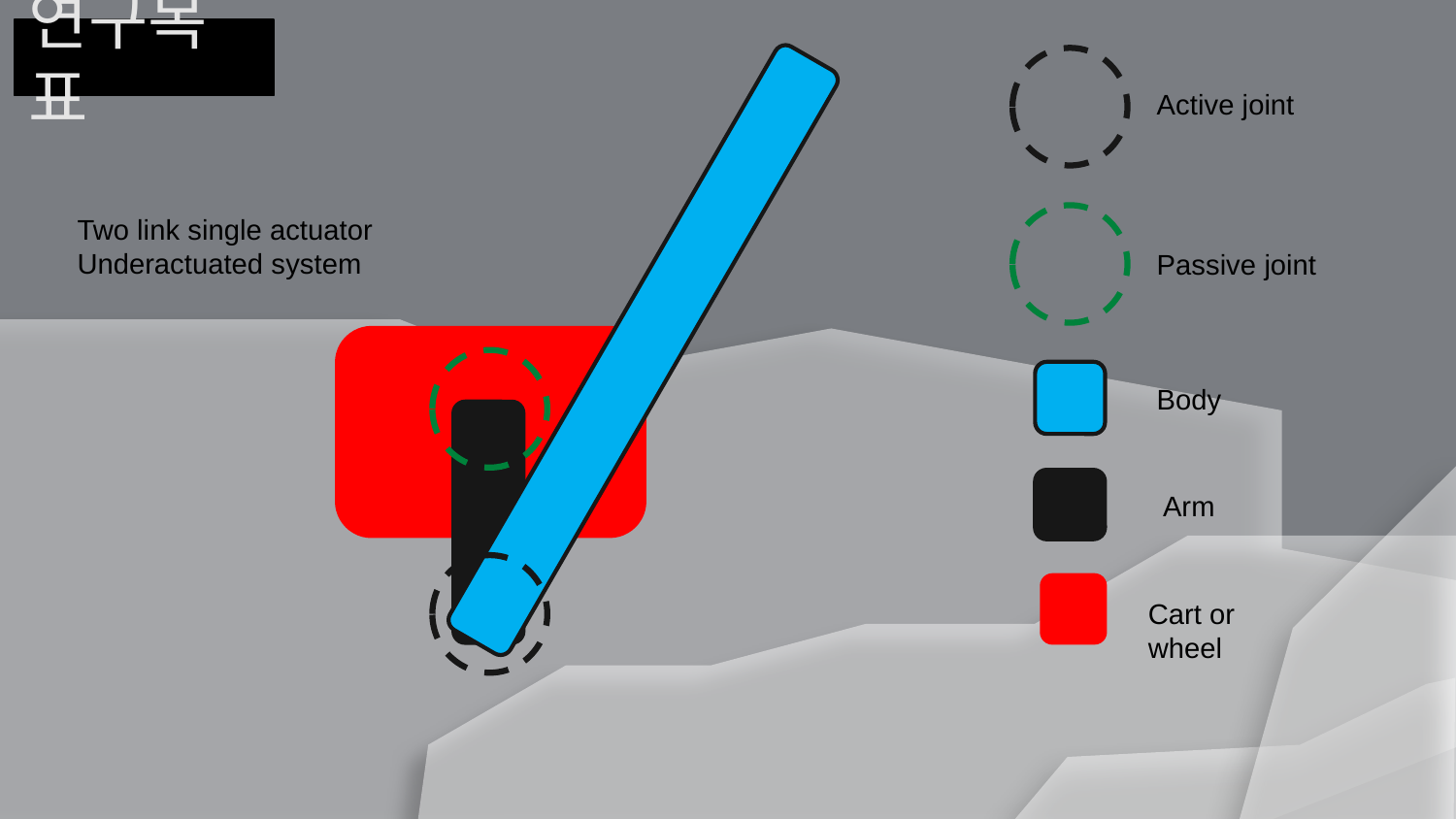

# 연구목표

Active joint
Two link single actuator
Underactuated system

Passive joint

Body

Arm

Cart or wheel